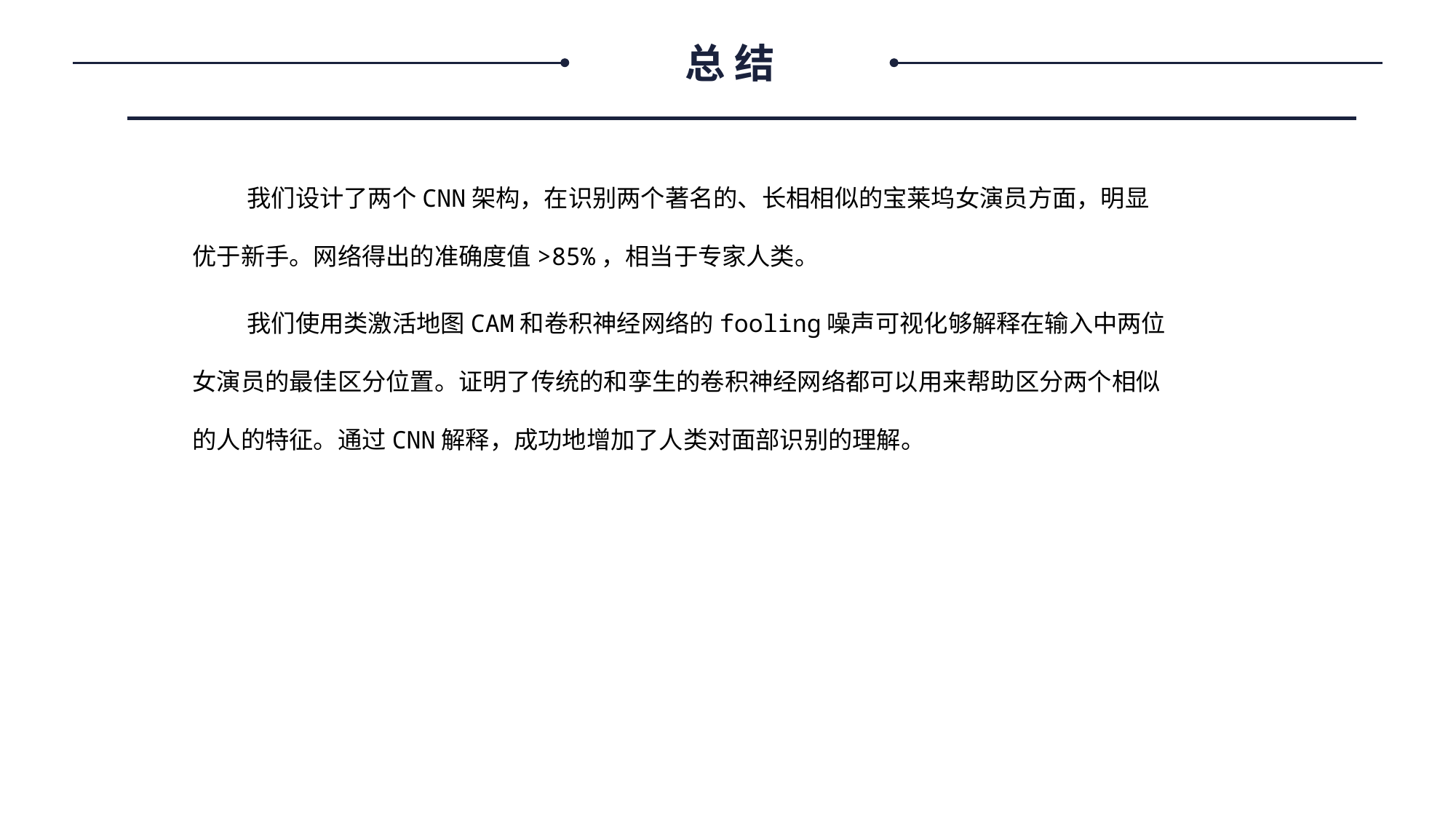

总结

我们设计了两个CNN架构，在识别两个著名的、长相相似的宝莱坞女演员方面，明显优于新手。网络得出的准确度值>85%，相当于专家人类。
我们使用类激活地图CAM和卷积神经网络的fooling噪声可视化够解释在输入中两位女演员的最佳区分位置。证明了传统的和孪生的卷积神经网络都可以用来帮助区分两个相似的人的特征。通过CNN解释，成功地增加了人类对面部识别的理解。